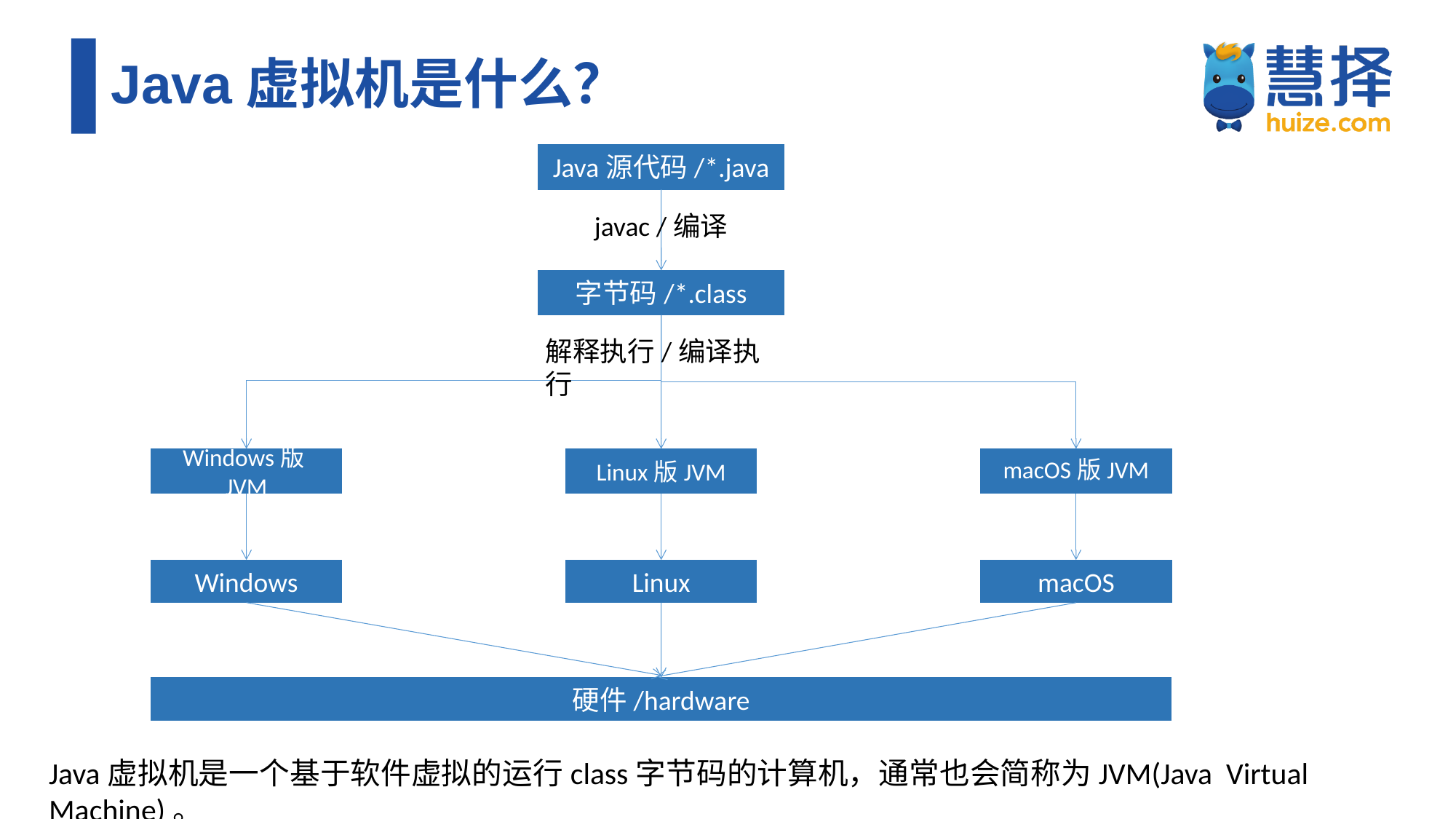

# Java虚拟机是什么？
Java源代码/*.java

javac /编译
字节码/*.class

解释执行/编译执行
Windows版JVM
Linux版JVM
macOS版JVM
Windows
Linux
macOS
硬件/hardware
Java虚拟机是一个基于软件虚拟的运行class字节码的计算机，通常也会简称为JVM(Java  Virtual Machine)。